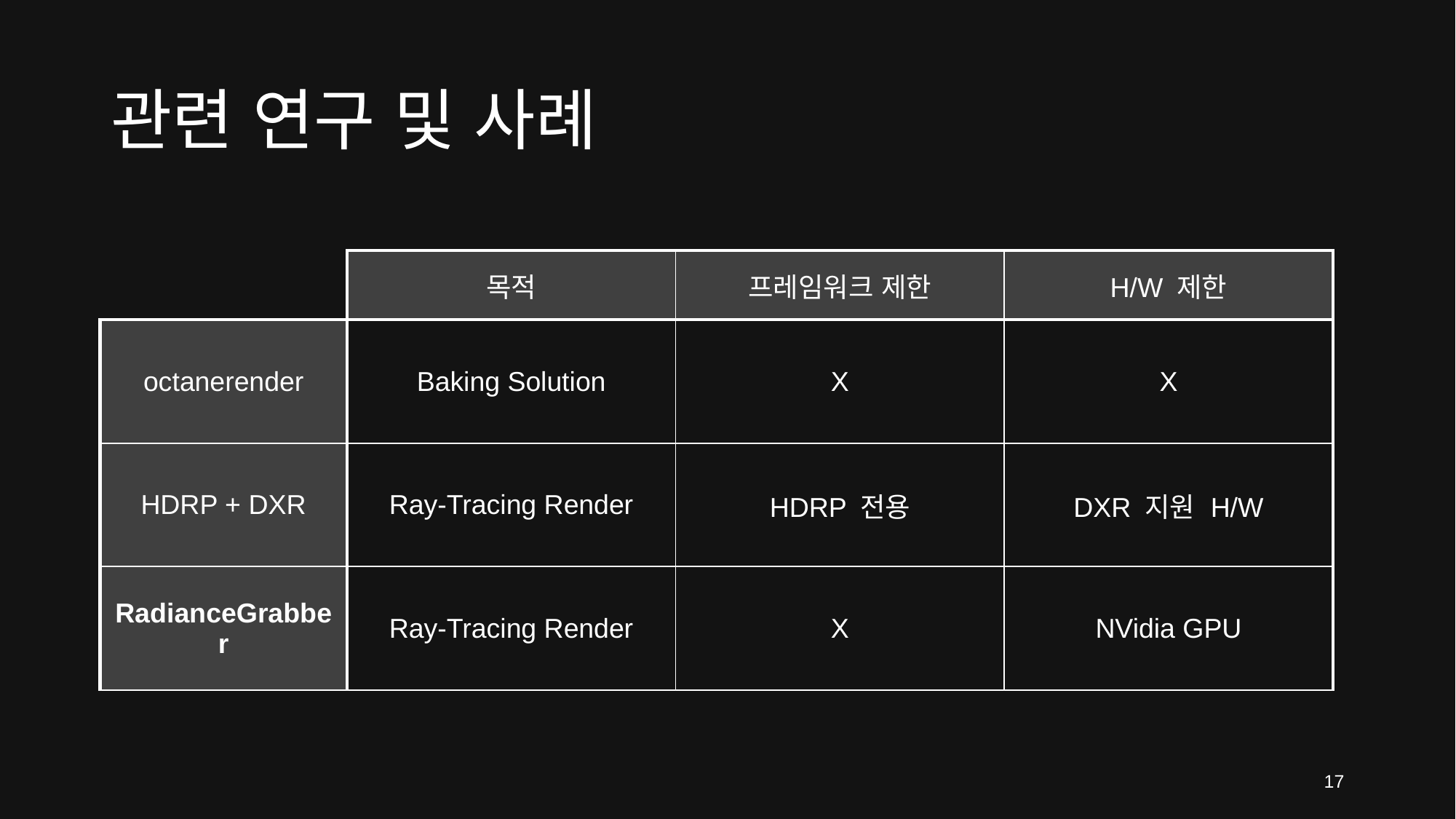

# 관련 연구 및 사례
|  | 목적 | 프레임워크 제한 | H/W 제한 |
| --- | --- | --- | --- |
| octanerender | Baking Solution | X | X |
| HDRP + DXR | Ray-Tracing Render | HDRP 전용 | DXR 지원 H/W |
| RadianceGrabber | Ray-Tracing Render | X | NVidia GPU |
17